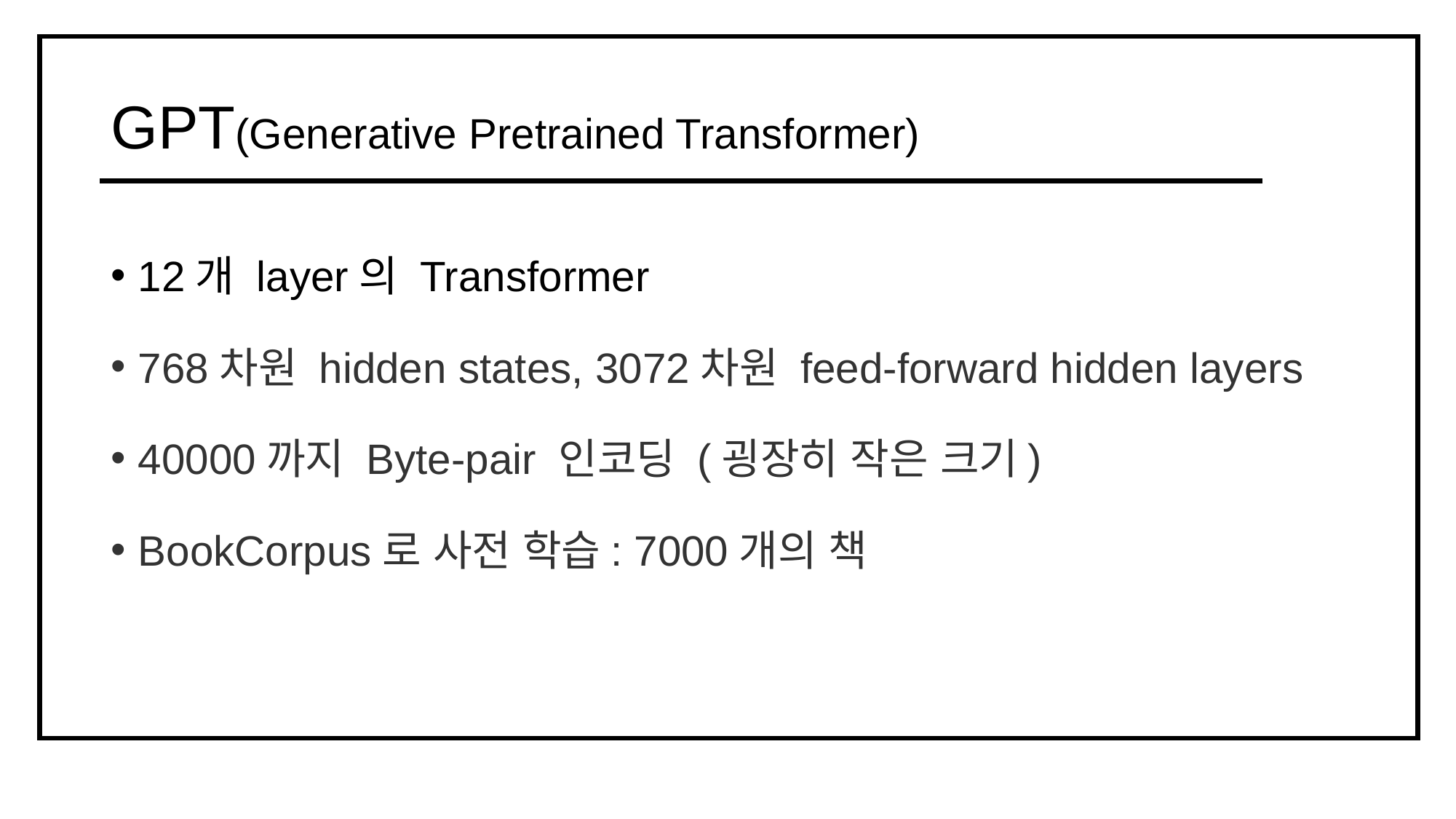

# GPT(Generative Pretrained Transformer)
12개 layer의 Transformer
768차원 hidden states, 3072차원 feed-forward hidden layers
40000까지 Byte-pair 인코딩 (굉장히 작은 크기)
BookCorpus로 사전 학습: 7000개의 책